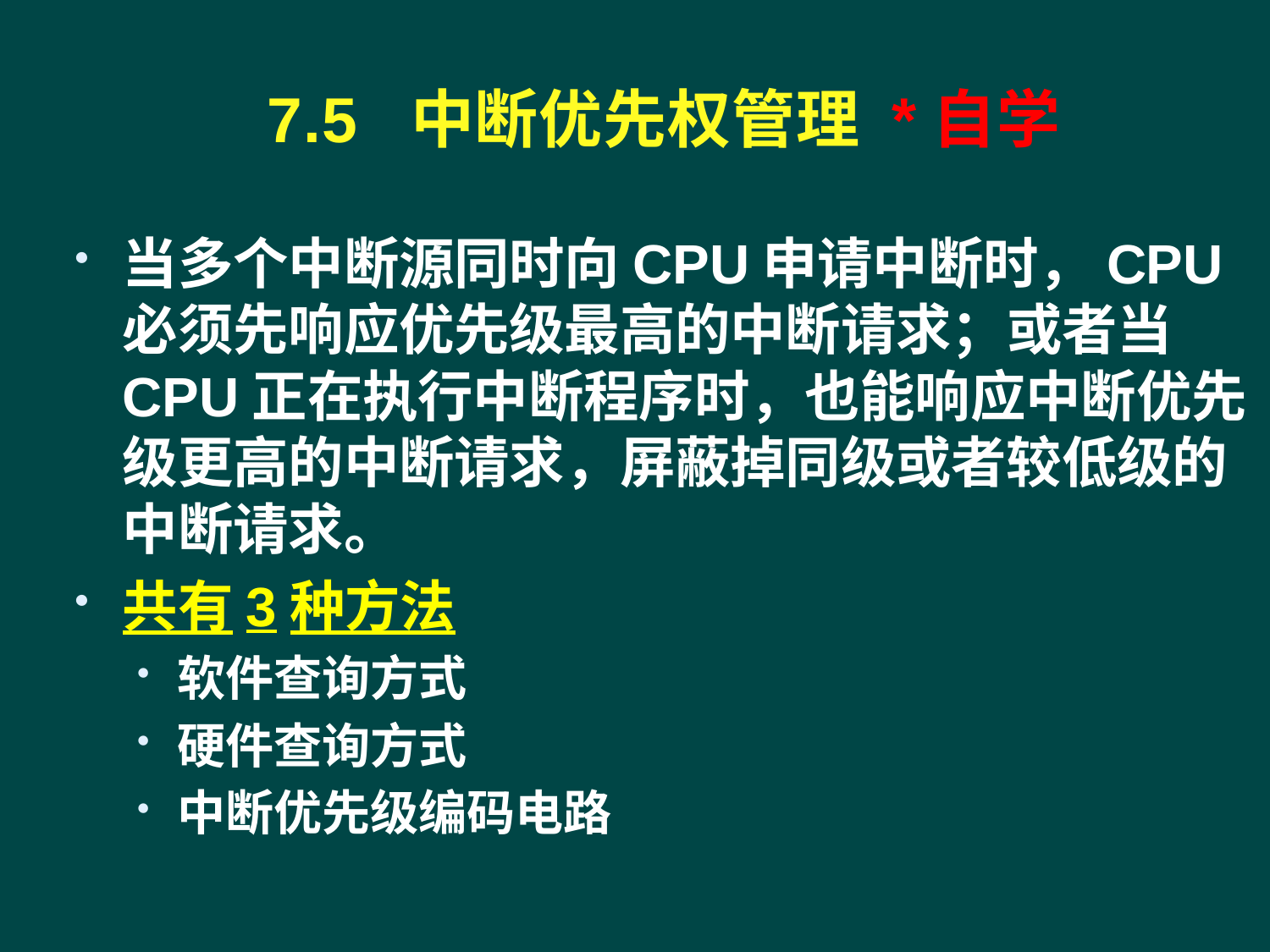

# 7.5  中断优先权管理 *自学
当多个中断源同时向CPU申请中断时，CPU必须先响应优先级最高的中断请求；或者当CPU正在执行中断程序时，也能响应中断优先级更高的中断请求，屏蔽掉同级或者较低级的中断请求。
共有3种方法
软件查询方式
硬件查询方式
中断优先级编码电路